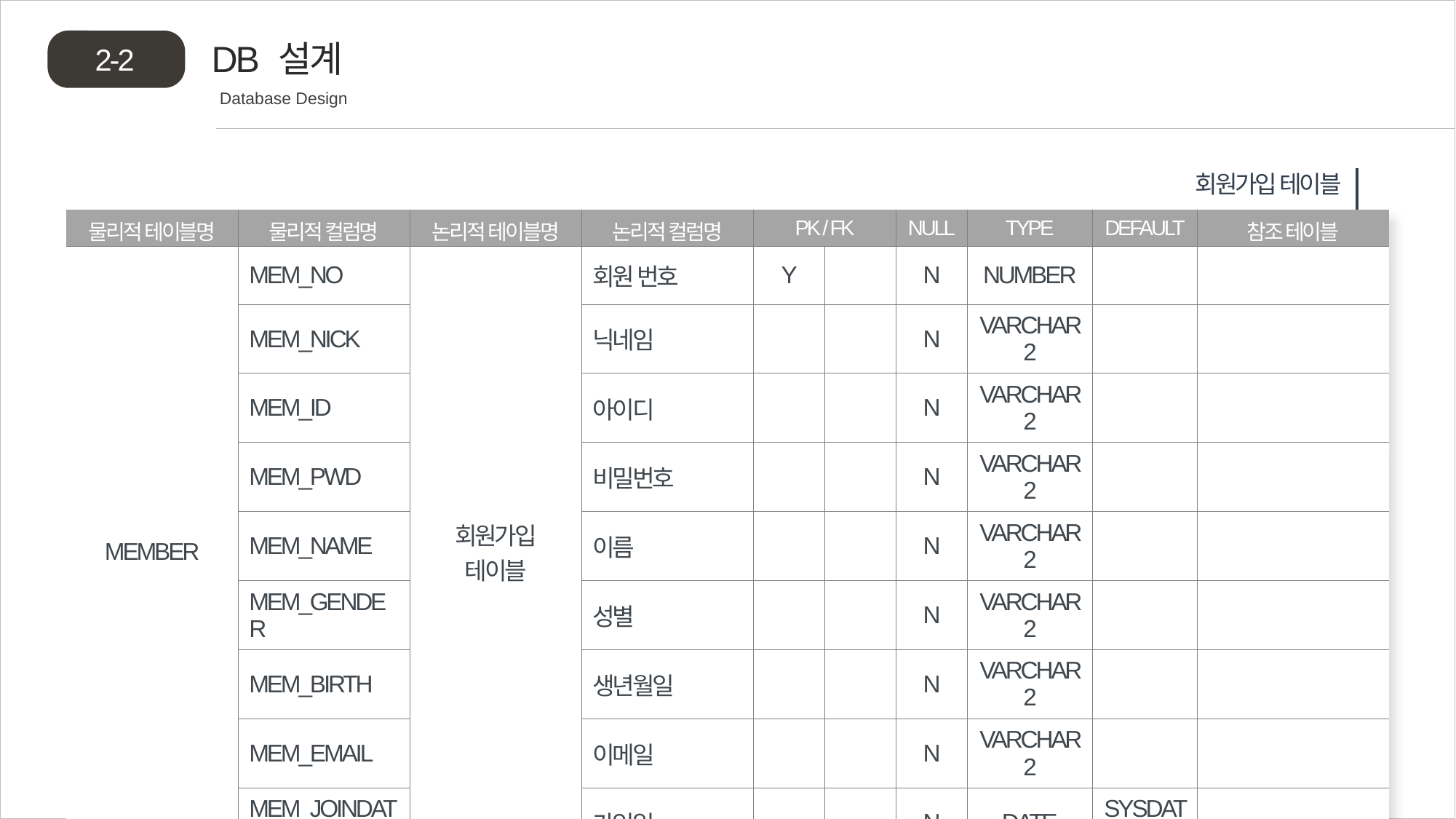

DB 설계
2-2
Database Design
회원가입 테이블
| 물리적 테이블명 | 물리적 컬럼명 | 논리적 테이블명 | 논리적 컬럼명 | PK / FK |  | NULL | TYPE | DEFAULT | 참조 테이블 |
| --- | --- | --- | --- | --- | --- | --- | --- | --- | --- |
| MEMBER | MEM\_NO | 회원가입 테이블 | 회원 번호 | Y |  | N | NUMBER |  |  |
|  | MEM\_NICK |  | 닉네임 |  |  | N | VARCHAR2 |  |  |
|  | MEM\_ID |  | 아이디 |  |  | N | VARCHAR2 |  |  |
|  | MEM\_PWD |  | 비밀번호 |  |  | N | VARCHAR2 |  |  |
|  | MEM\_NAME |  | 이름 |  |  | N | VARCHAR2 |  |  |
|  | MEM\_GENDER |  | 성별 |  |  | N | VARCHAR2 |  |  |
|  | MEM\_BIRTH |  | 생년월일 |  |  | N | VARCHAR2 |  |  |
|  | MEM\_EMAIL |  | 이메일 |  |  | N | VARCHAR2 |  |  |
|  | MEM\_JOINDATE |  | 가입일 |  |  | N | DATE | SYSDATE |  |